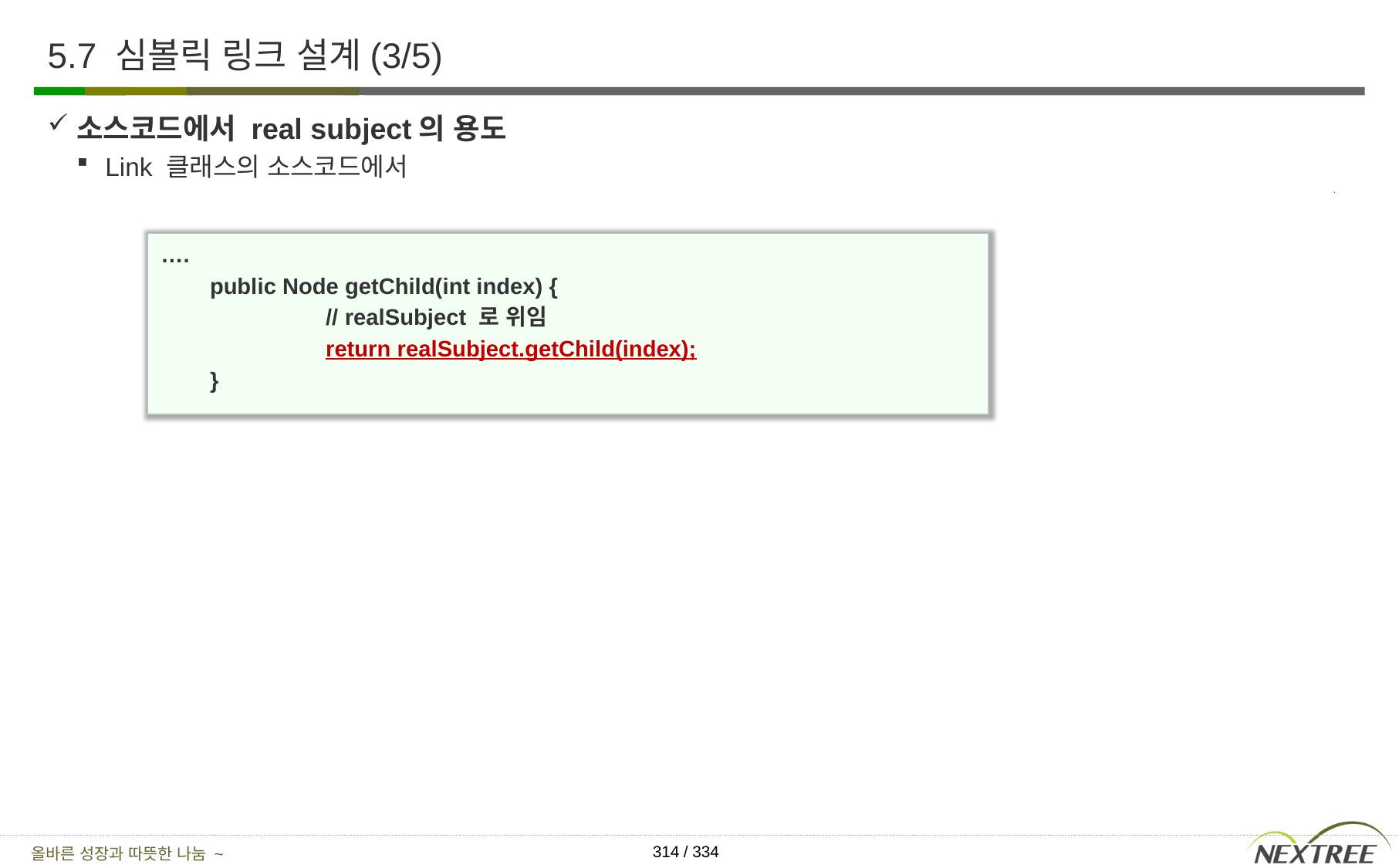

# 5.7 심볼릭 링크 설계(3/5)
소스코드에서 real subject의 용도
Link 클래스의 소스코드에서
….
	public Node getChild(int index) {
		// realSubject 로 위임
		return realSubject.getChild(index);
	}